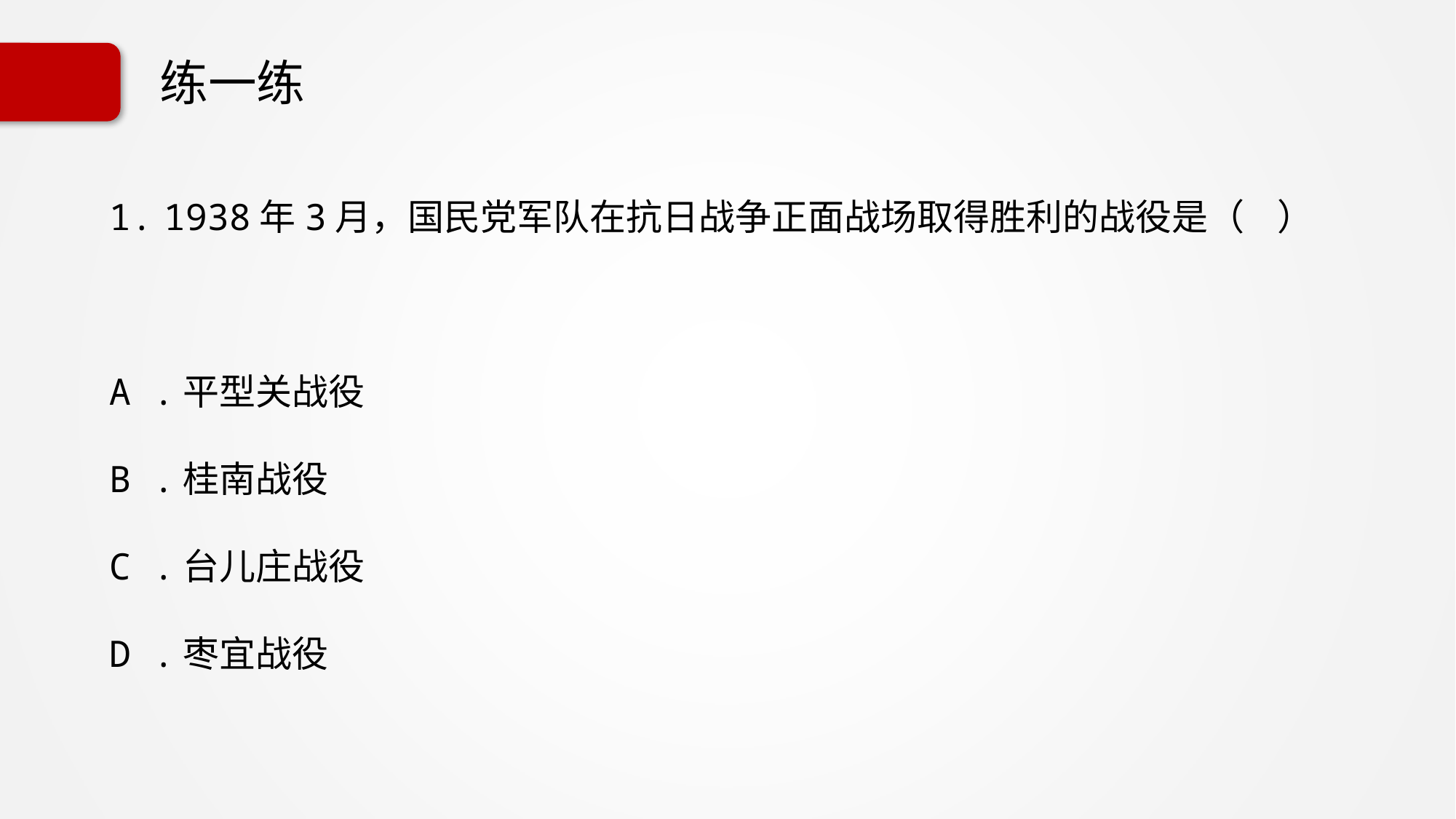

# 练一练
1938年3月，国民党军队在抗日战争正面战场取得胜利的战役是（    ）

A .平型关战役

B .桂南战役

C .台儿庄战役

D .枣宜战役